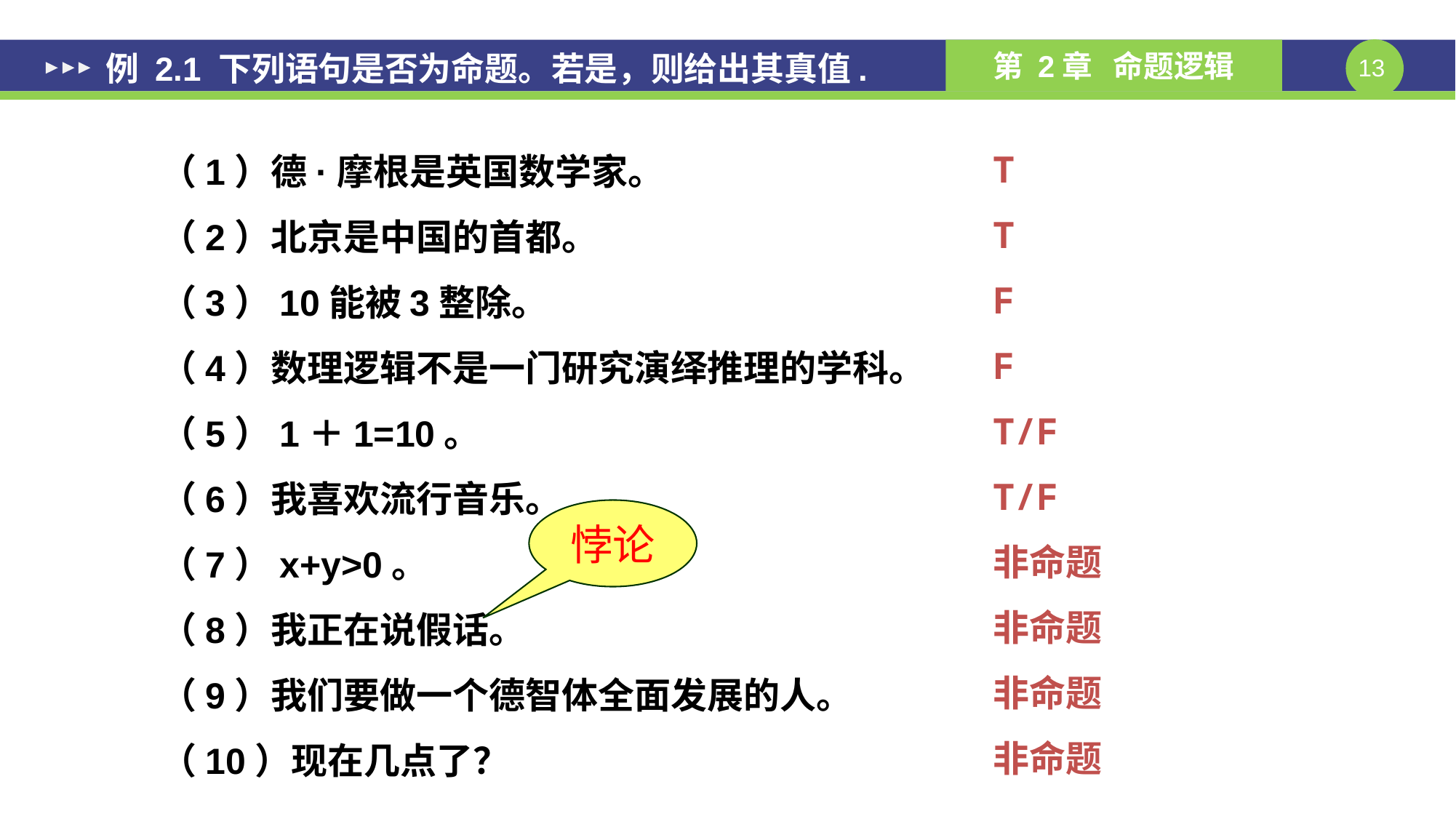

例 2.1 下列语句是否为命题。若是，则给出其真值.
T
T
F
F
T/F
T/F
非命题
非命题
非命题
非命题
（1）德·摩根是英国数学家。
（2）北京是中国的首都。
（3）10能被3整除。
（4）数理逻辑不是一门研究演绎推理的学科。
（5）1＋1=10。
（6）我喜欢流行音乐。
（7）x+y>0。
（8）我正在说假话。
（9）我们要做一个德智体全面发展的人。
（10）现在几点了？
悖论